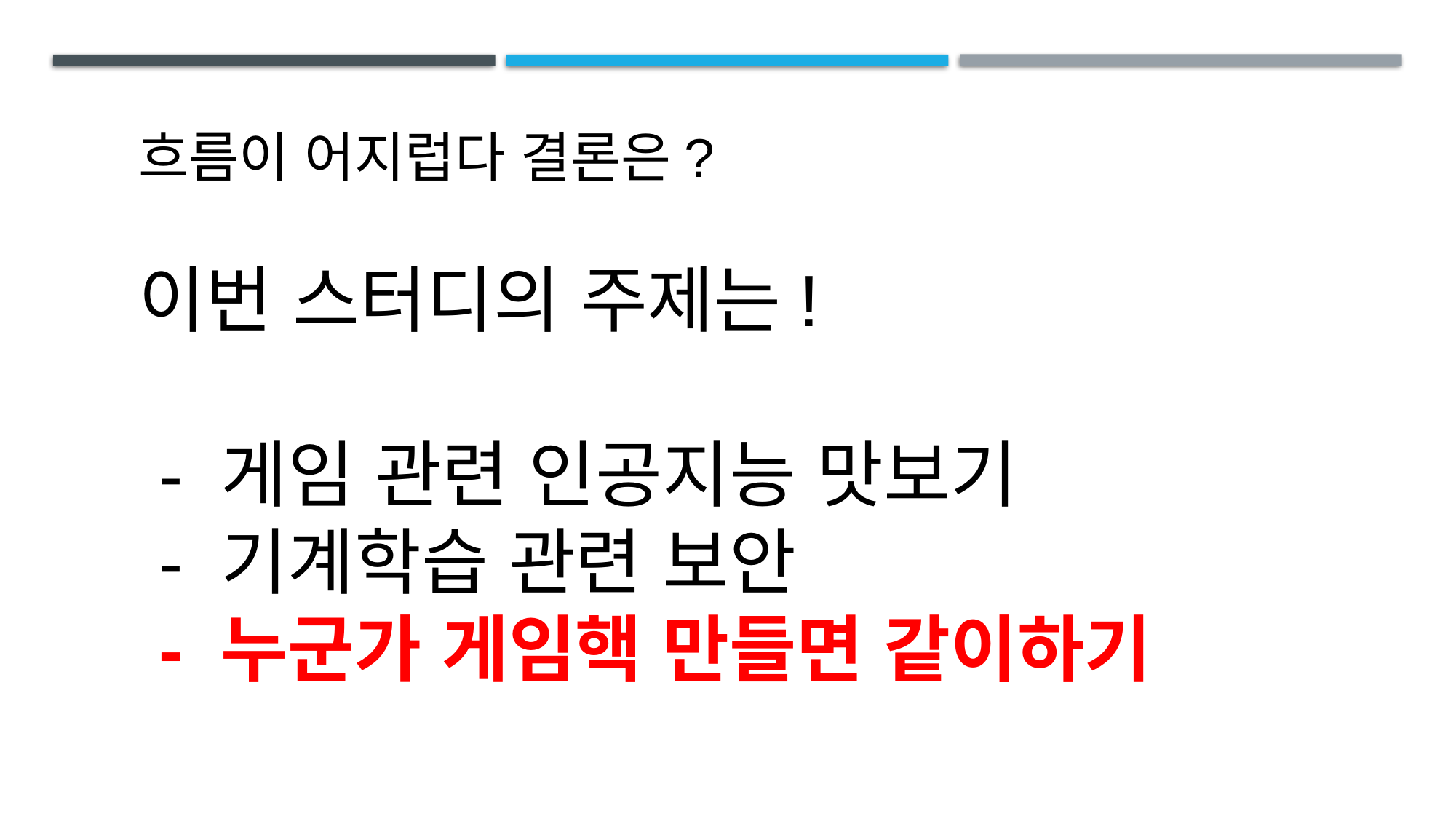

흐름이 어지럽다 결론은?

이번 스터디의 주제는!

 - 게임 관련 인공지능 맛보기
 - 기계학습 관련 보안
 - 누군가 게임핵 만들면 같이하기